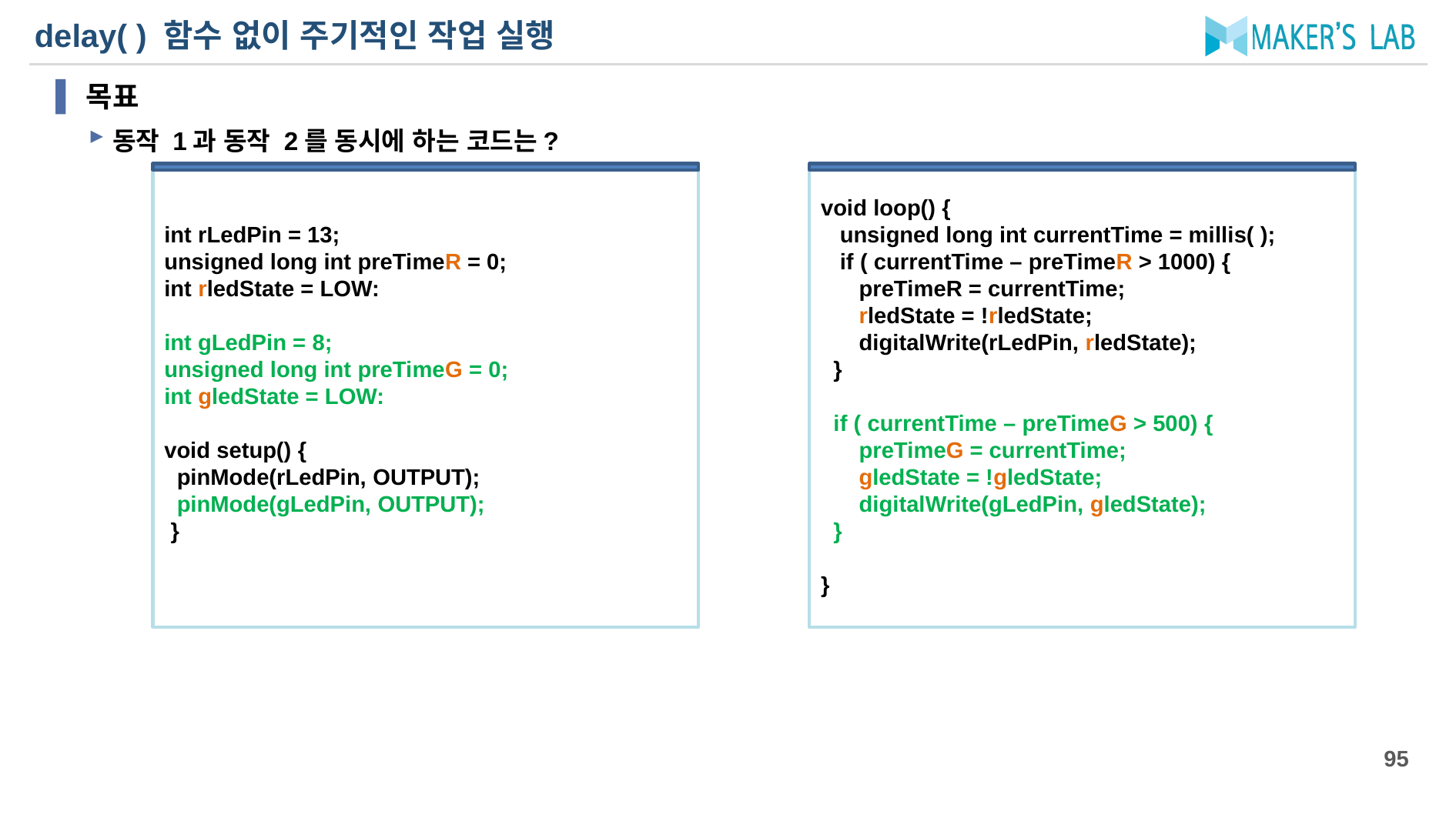

# delay( ) 함수 없이 주기적인 작업 실행
목표
동작 1과 동작 2를 동시에 하는 코드는?

int rLedPin = 13;
unsigned long int preTimeR = 0;
int rledState = LOW:

int gLedPin = 8;
unsigned long int preTimeG = 0;
int gledState = LOW:

void setup() {
  pinMode(rLedPin, OUTPUT);
  pinMode(gLedPin, OUTPUT);
 }

void loop() {
   unsigned long int currentTime = millis( );
   if ( currentTime – preTimeR > 1000) {
      preTimeR = currentTime;
      rledState = !rledState;
      digitalWrite(rLedPin, rledState);
  }

  if ( currentTime – preTimeG > 500) {
      preTimeG = currentTime;
      gledState = !gledState;
      digitalWrite(gLedPin, gledState);
  }

}
95